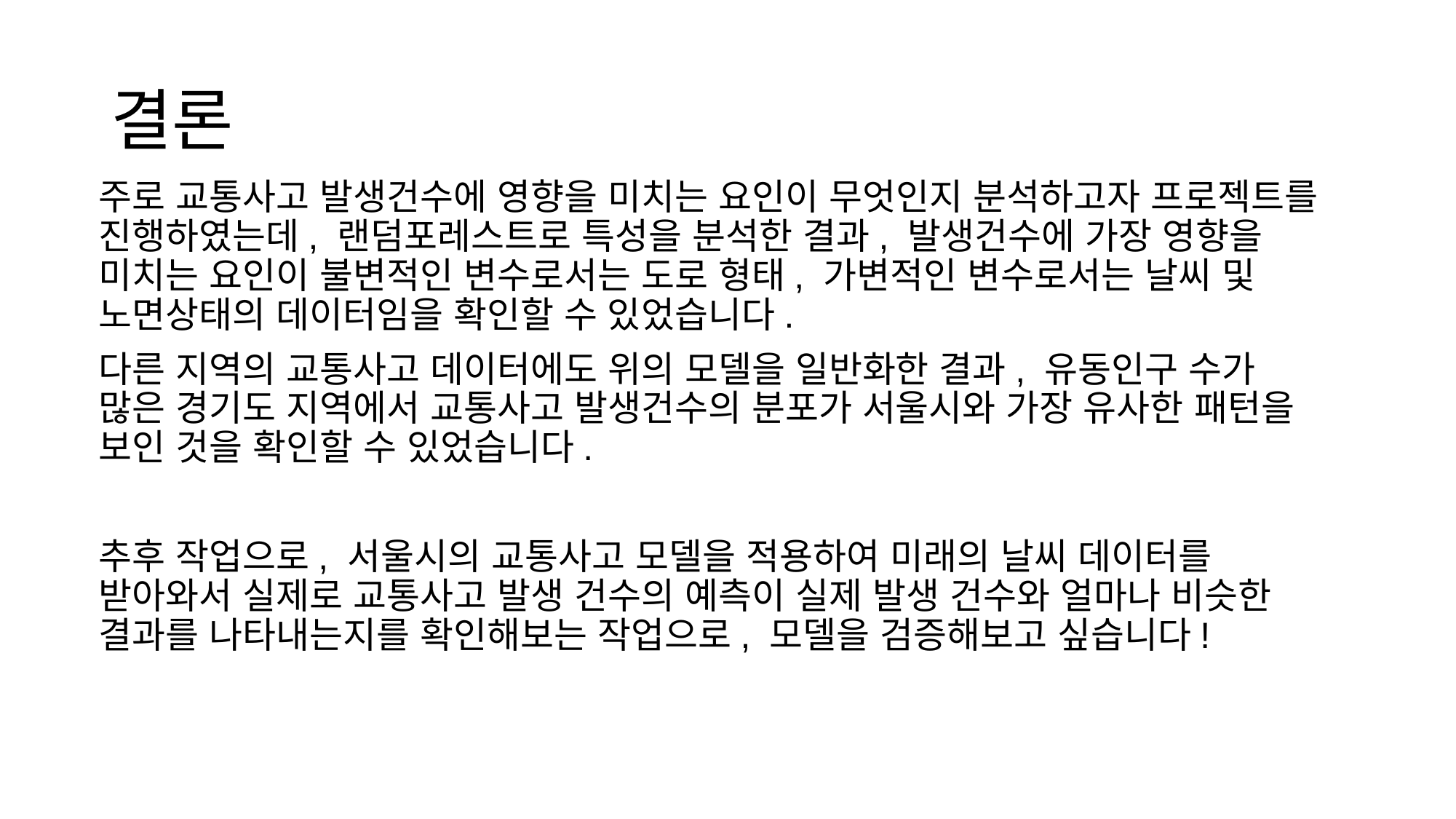

# 결론
주로 교통사고 발생건수에 영향을 미치는 요인이 무엇인지 분석하고자 프로젝트를 진행하였는데, 랜덤포레스트로 특성을 분석한 결과, 발생건수에 가장 영향을 미치는 요인이 불변적인 변수로서는 도로 형태, 가변적인 변수로서는 날씨 및 노면상태의 데이터임을 확인할 수 있었습니다.
다른 지역의 교통사고 데이터에도 위의 모델을 일반화한 결과, 유동인구 수가 많은 경기도 지역에서 교통사고 발생건수의 분포가 서울시와 가장 유사한 패턴을 보인 것을 확인할 수 있었습니다.

추후 작업으로, 서울시의 교통사고 모델을 적용하여 미래의 날씨 데이터를 받아와서 실제로 교통사고 발생 건수의 예측이 실제 발생 건수와 얼마나 비슷한 결과를 나타내는지를 확인해보는 작업으로, 모델을 검증해보고 싶습니다!